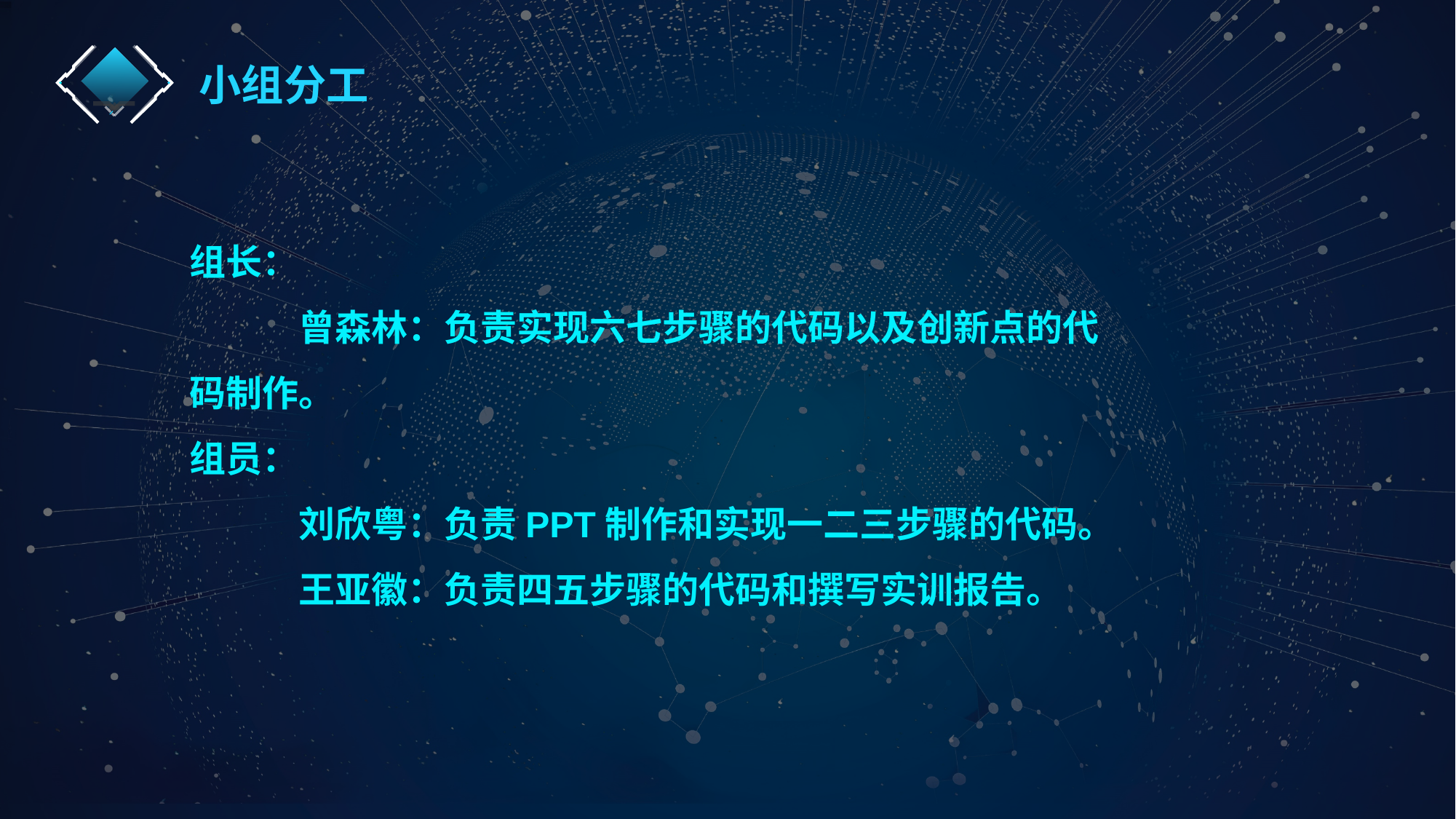

小组分工
组长：
	曾森林：负责实现六七步骤的代码以及创新点的代码制作。
组员：
	刘欣粤：负责PPT制作和实现一二三步骤的代码。
	王亚徽：负责四五步骤的代码和撰写实训报告。